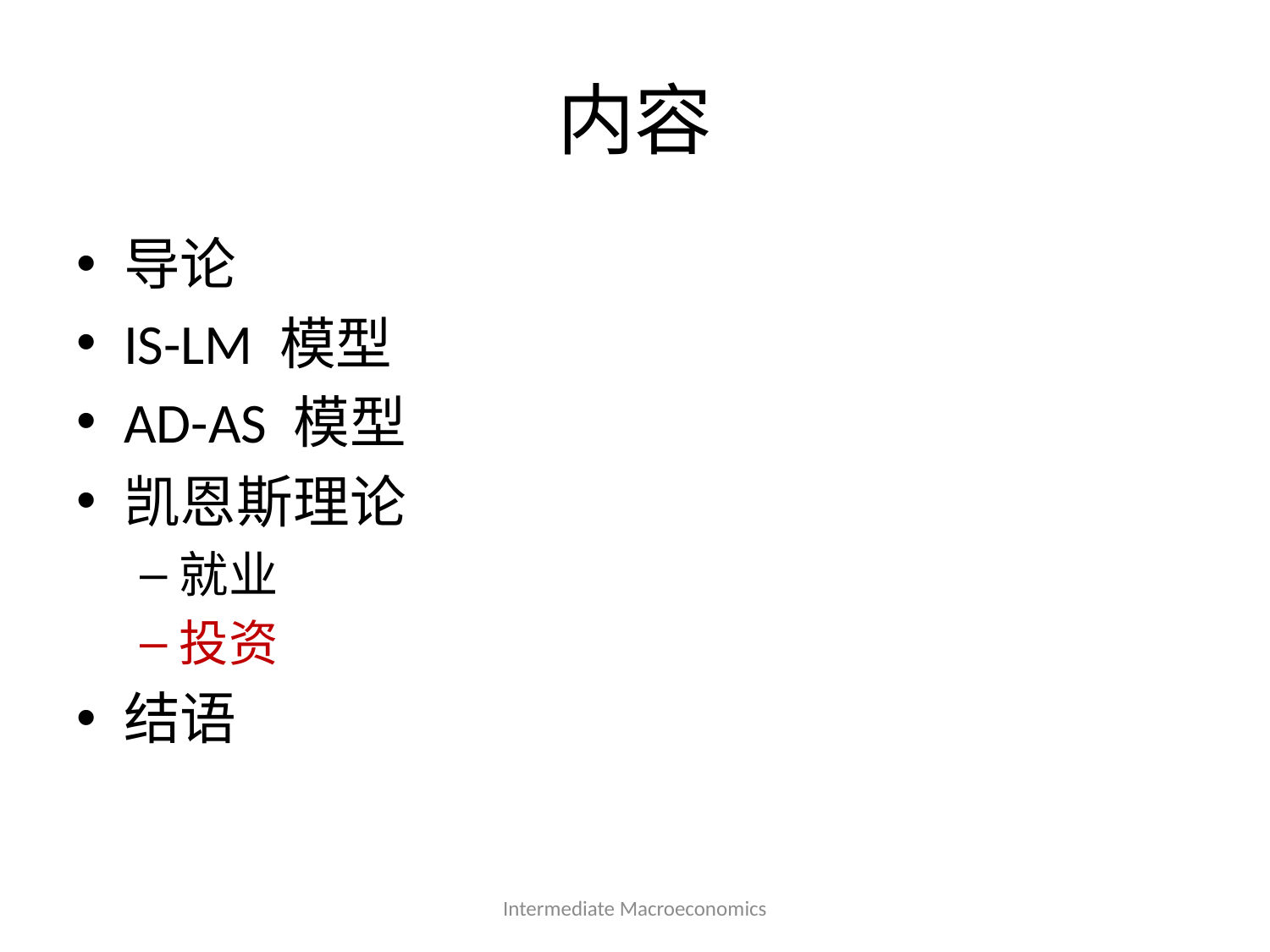

# 内容
导论
IS-LM 模型
AD-AS 模型
凯恩斯理论
就业
投资
结语

Intermediate Macroeconomics